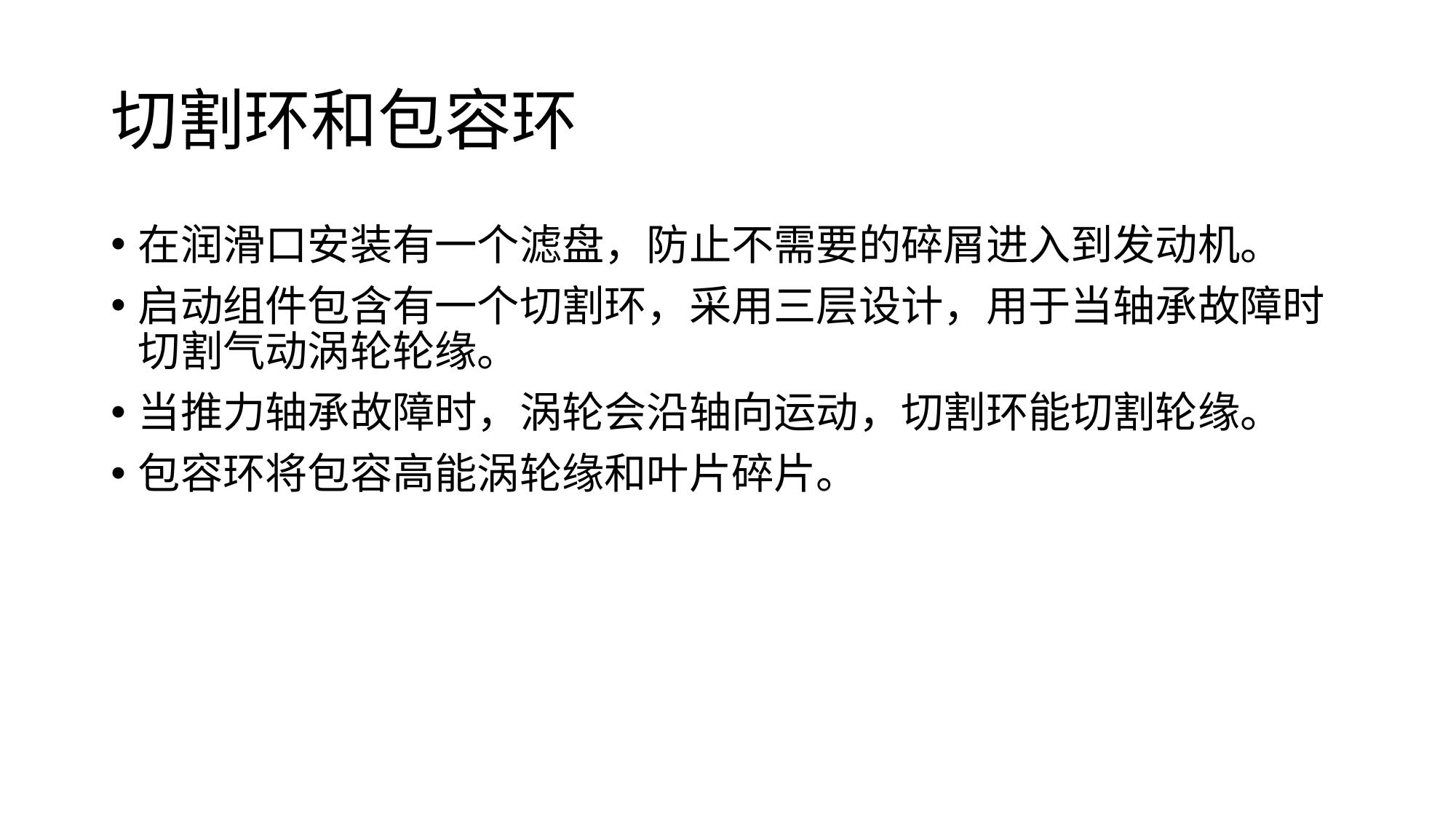

# 切割环和包容环
在润滑口安装有一个滤盘，防止不需要的碎屑进入到发动机。
启动组件包含有一个切割环，采用三层设计，用于当轴承故障时切割气动涡轮轮缘。
当推力轴承故障时，涡轮会沿轴向运动，切割环能切割轮缘。
包容环将包容高能涡轮缘和叶片碎片。